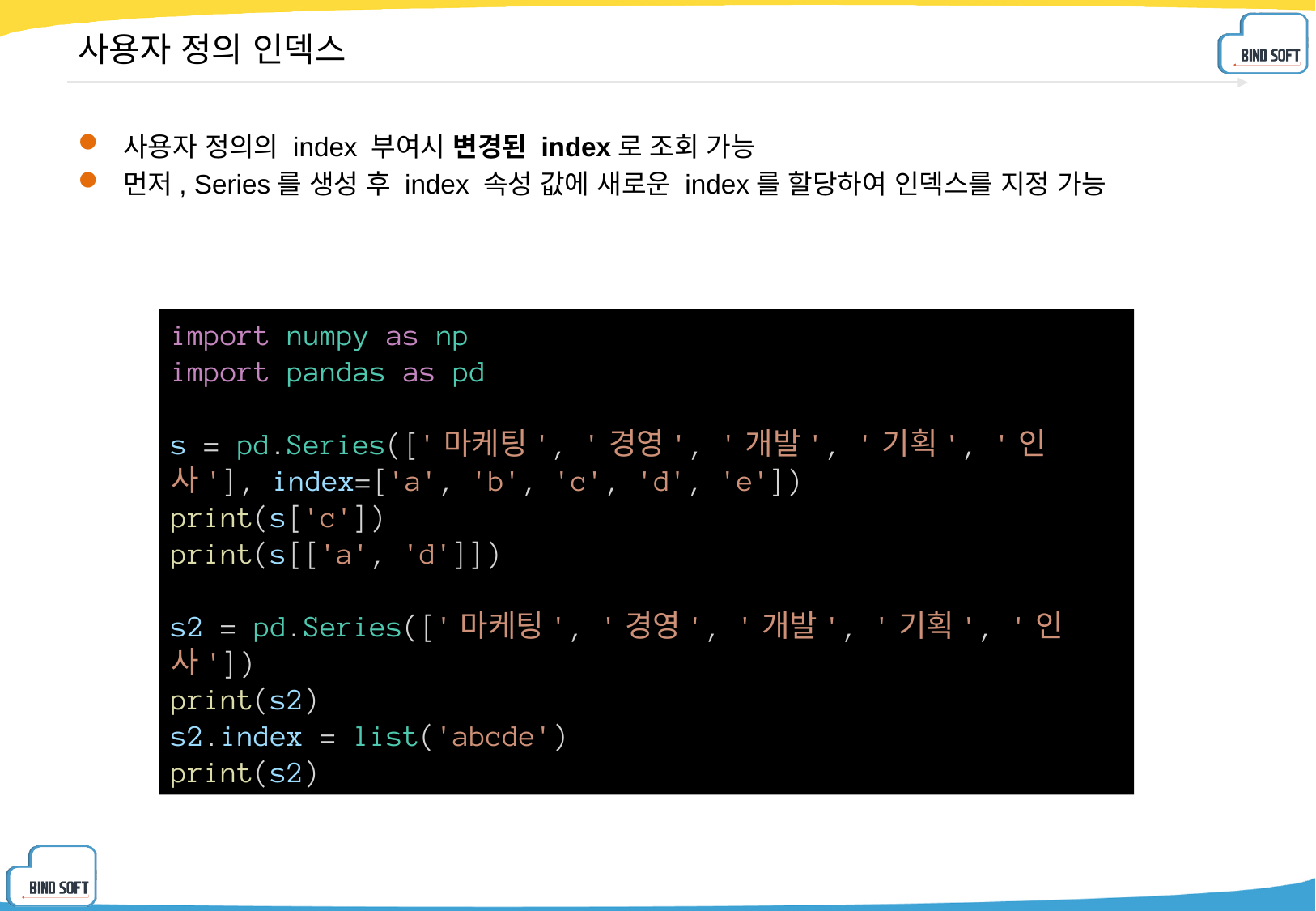

# 사용자 정의 인덱스
사용자 정의의 index 부여시 변경된 index로 조회 가능
먼저, Series를 생성 후 index 속성 값에 새로운 index를 할당하여 인덱스를 지정 가능
import numpy as np
import pandas as pd
s = pd.Series(['마케팅', '경영', '개발', '기획', '인사'], index=['a', 'b', 'c', 'd', 'e'])
print(s['c'])
print(s[['a', 'd']])
s2 = pd.Series(['마케팅', '경영', '개발', '기획', '인사'])
print(s2)
s2.index = list('abcde')
print(s2)